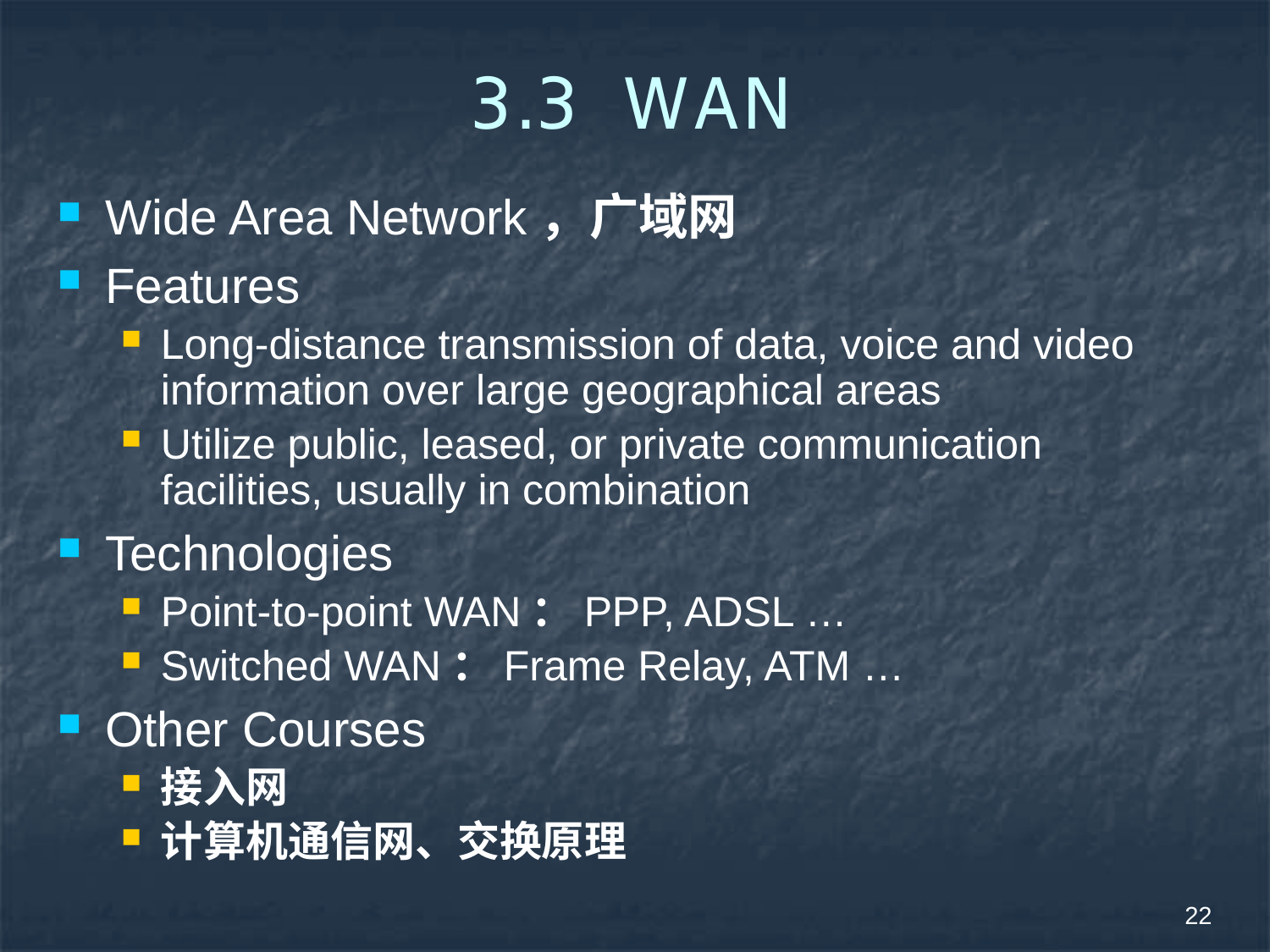

# 3.3  WAN
Wide Area Network，广域网
Features
Long-distance transmission of data, voice and video information over large geographical areas
Utilize public, leased, or private communication facilities, usually in combination
Technologies
Point-to-point WAN：PPP, ADSL …
Switched WAN：Frame Relay, ATM …
Other Courses
接入网
计算机通信网、交换原理
22